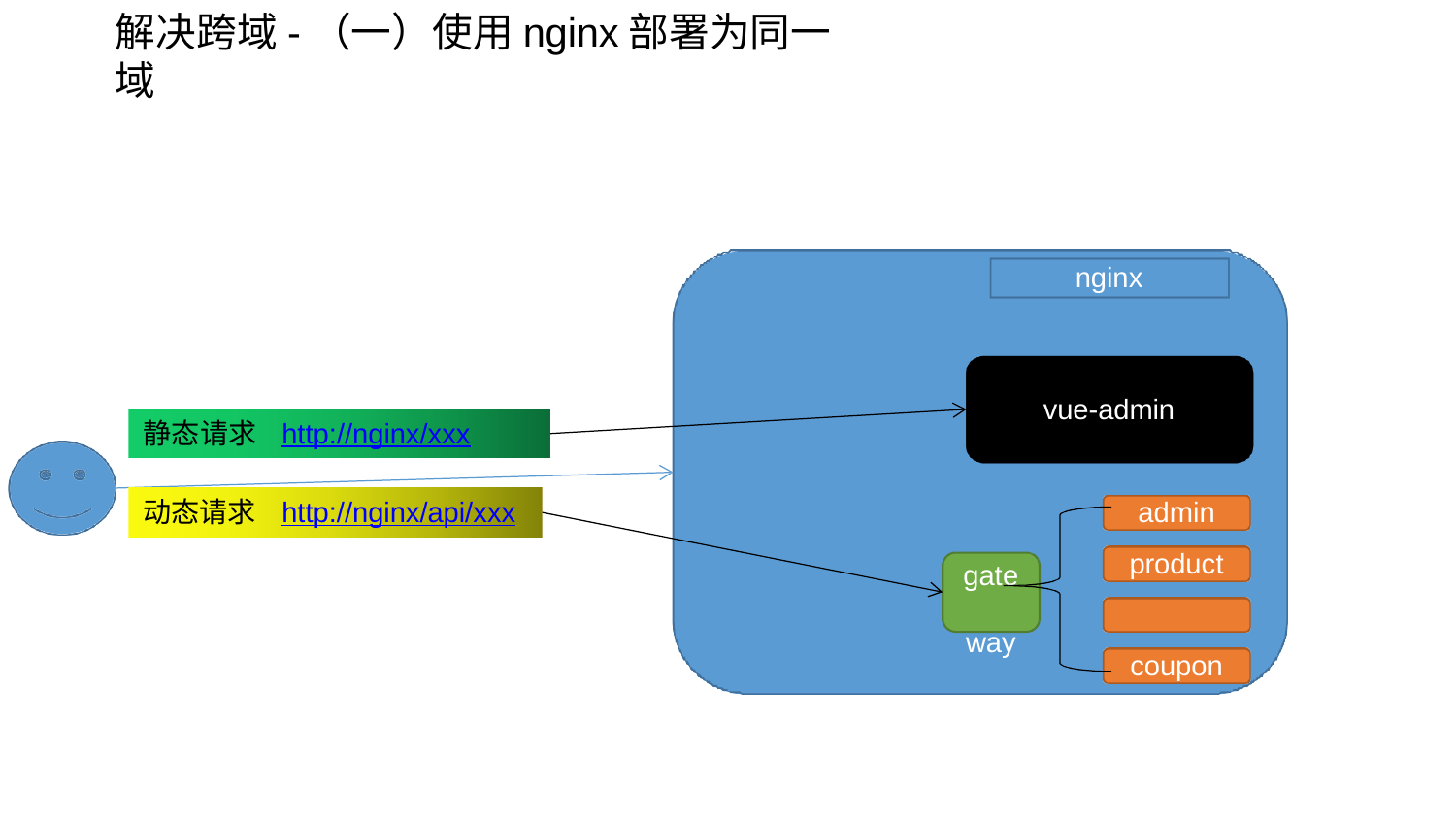

# 解决跨域-（一）使用nginx部署为同一域

nginx
vue-admin

静态请求	http://nginx/xxx

admin
动态请求	http://nginx/api/xxx

product  coupon  order

gate  way